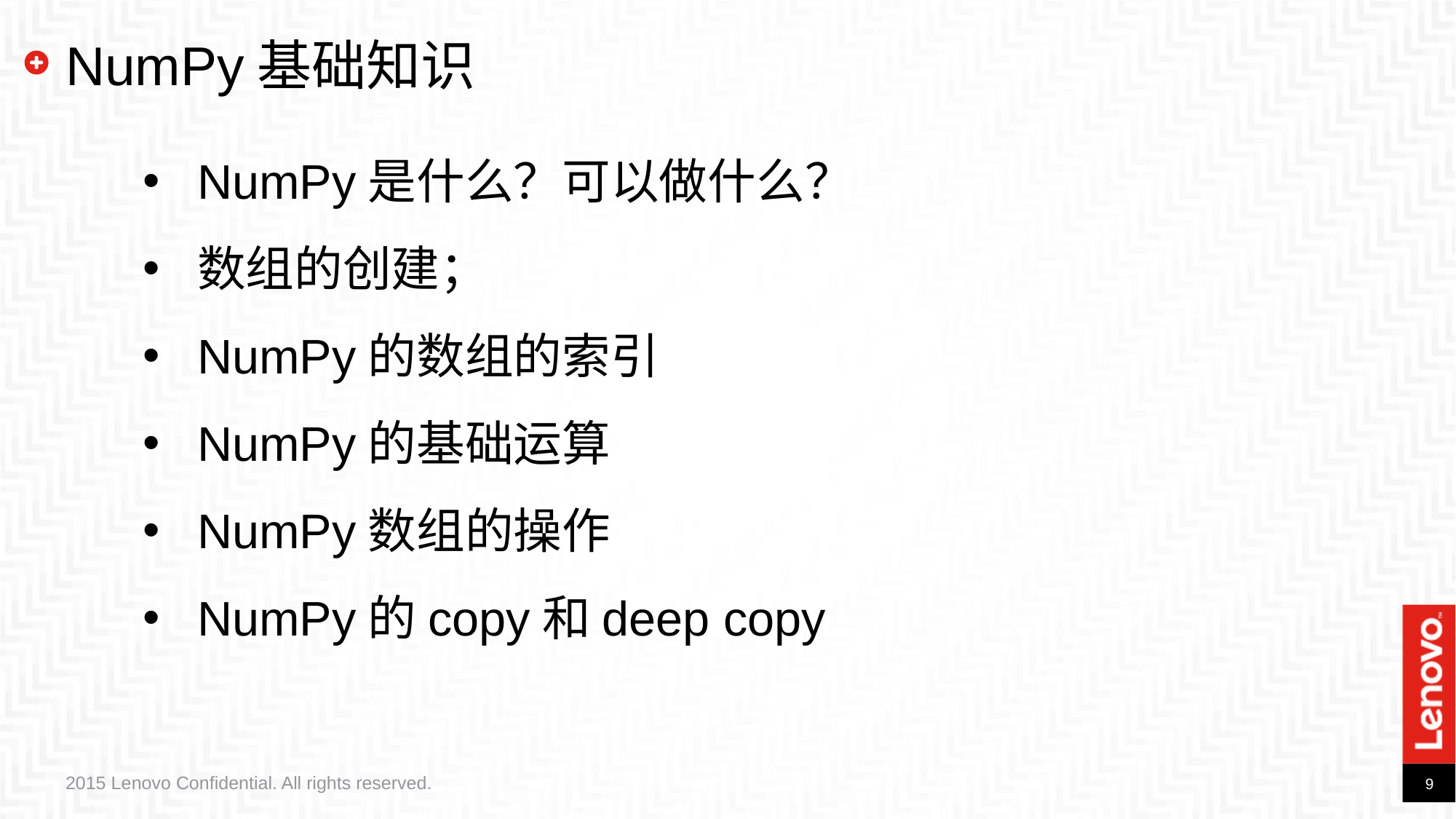

# NumPy基础知识
NumPy是什么？可以做什么？
数组的创建；
NumPy的数组的索引
NumPy的基础运算
NumPy数组的操作
NumPy的copy和deep copy
2015 Lenovo Confidential. All rights reserved.